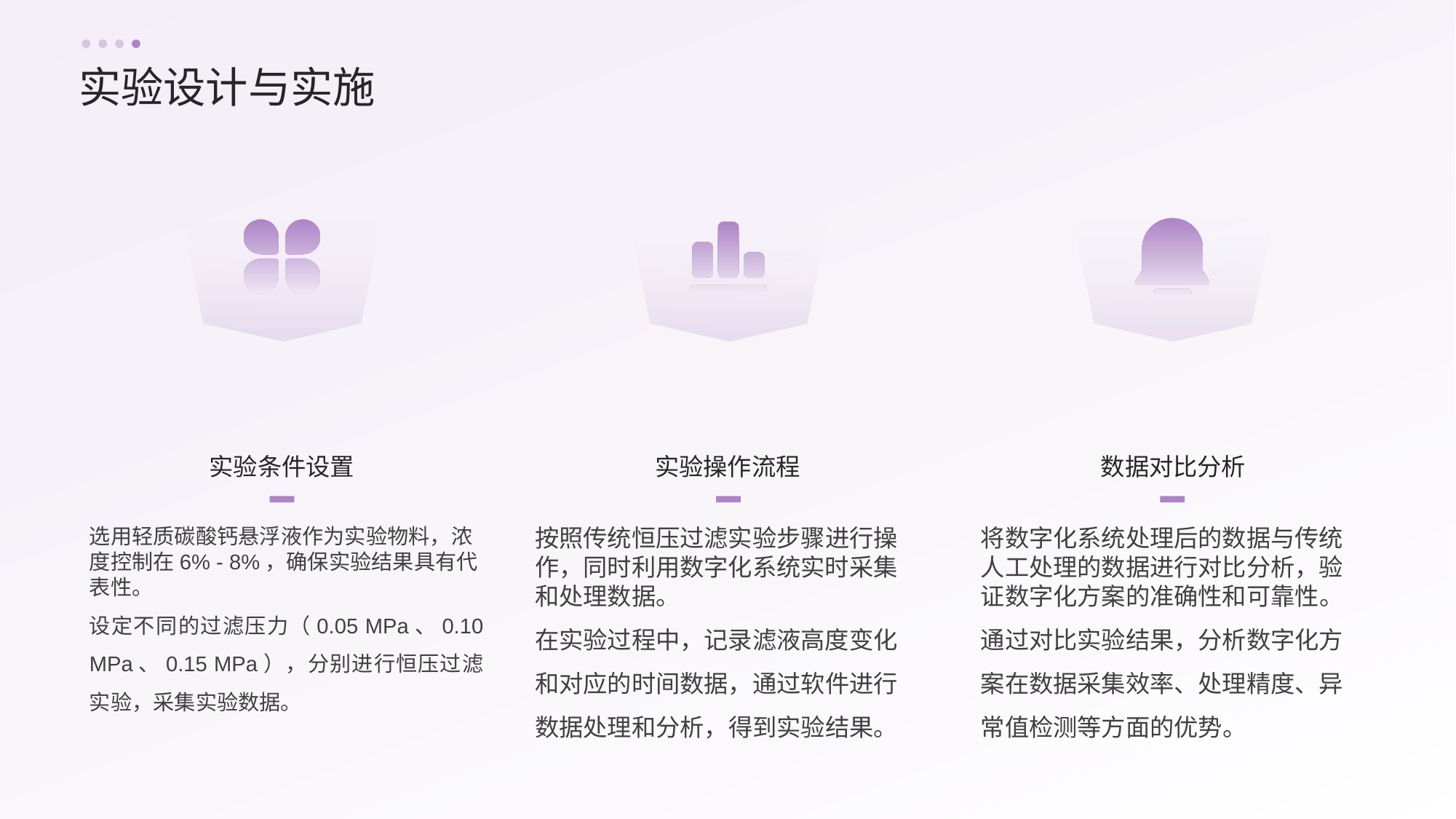

实验设计与实施

实验条件设置
实验操作流程
数据对比分析

按照传统恒压过滤实验步骤进行操作，同时利用数字化系统实时采集和处理数据。
在实验过程中，记录滤液高度变化和对应的时间数据，通过软件进行数据处理和分析，得到实验结果。
选用轻质碳酸钙悬浮液作为实验物料，浓度控制在6% - 8%，确保实验结果具有代表性。
设定不同的过滤压力（0.05 MPa、0.10 MPa、0.15 MPa），分别进行恒压过滤实验，采集实验数据。
将数字化系统处理后的数据与传统人工处理的数据进行对比分析，验证数字化方案的准确性和可靠性。
通过对比实验结果，分析数字化方案在数据采集效率、处理精度、异常值检测等方面的优势。